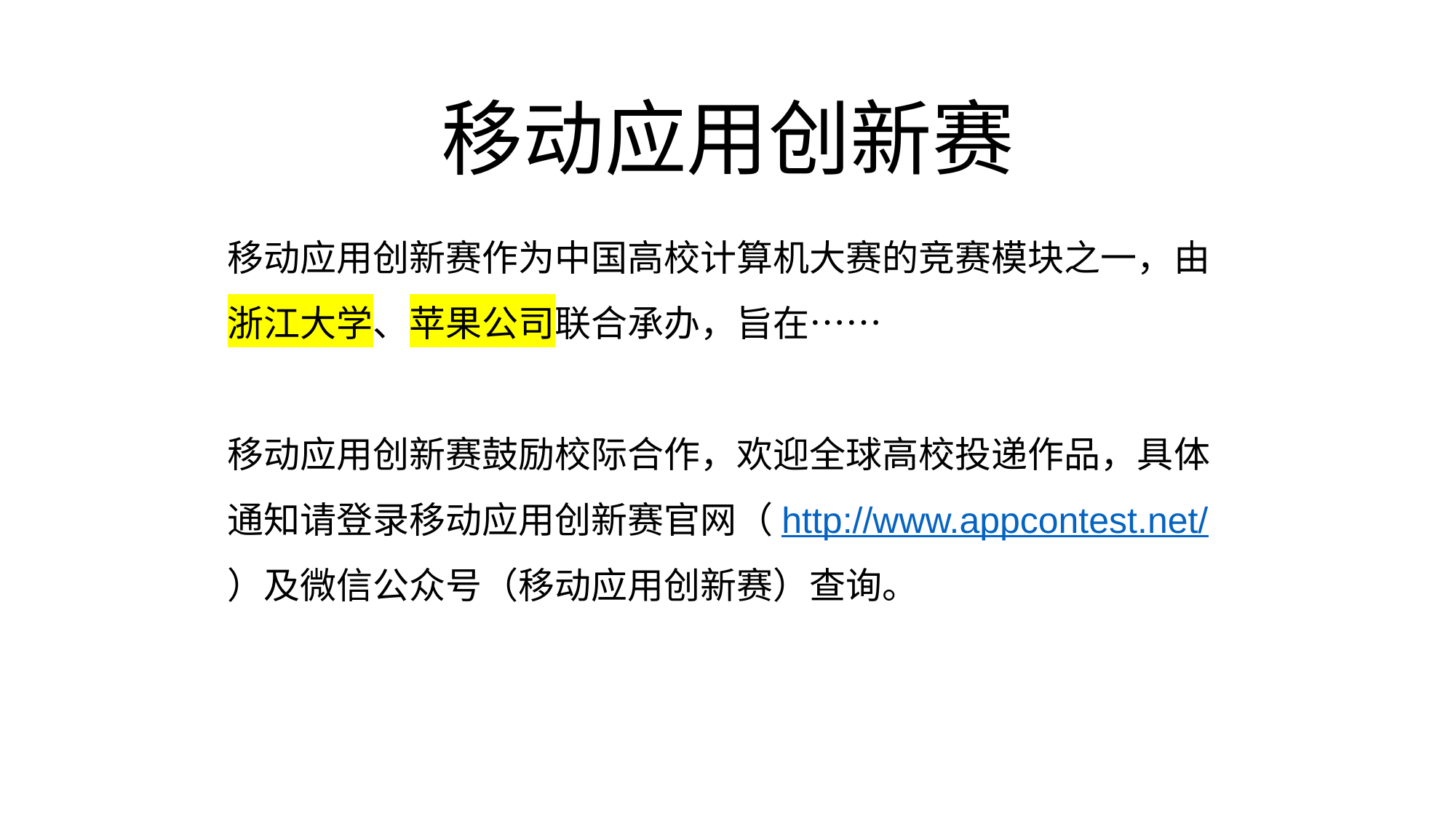

移动应用创新赛
移动应用创新赛作为中国高校计算机大赛的竞赛模块之一，由浙江大学、苹果公司联合承办，旨在……

移动应用创新赛鼓励校际合作，欢迎全球高校投递作品，具体通知请登录移动应用创新赛官网（http://www.appcontest.net/）及微信公众号（移动应用创新赛）查询。